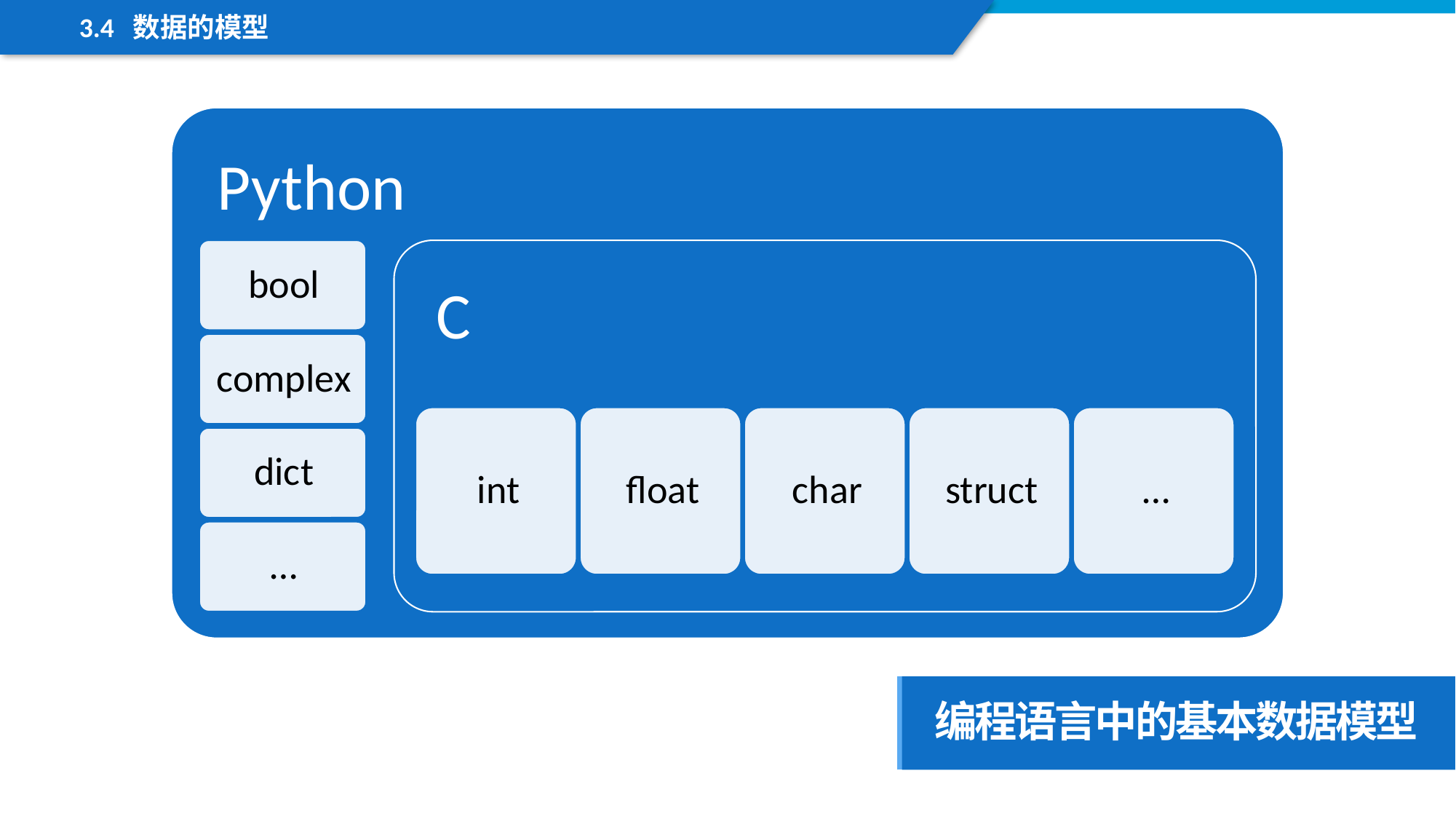

3.4  数据的模型
Python
bool
complex
dict
…
C
int
float
char
struct
…
编程语言中的基本数据模型